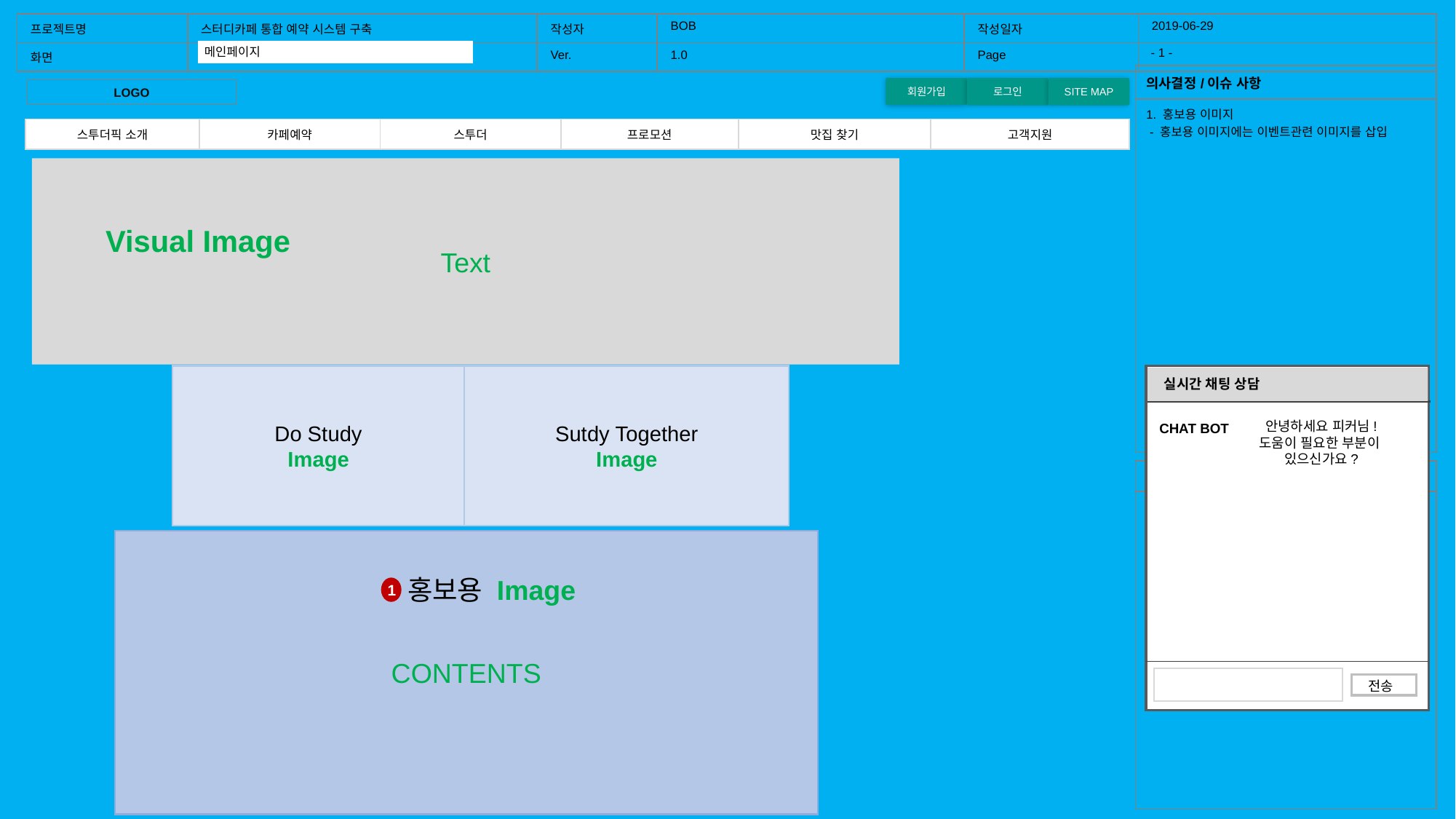

| 프로젝트명 | 스터디카페 통합 예약 시스템 구축 | 작성자 | BOB | 작성일자 | 2019-06-29 |
| --- | --- | --- | --- | --- | --- |
| 화면 |  | Ver. | 1.0 | Page |  |
메인페이지
- 1 -

홈화면
| 의사결정/이슈 사항 |
| --- |
| 1. 홍보용 이미지 - 홍보용 이미지에는 이벤트관련 이미지를 삽입 |
회원가입
로그인
SITE MAP
LOGO
| 스투더픽 소개 | 카페예약 | 스투더 | 프로모션 | 맛집 찾기 | 고객지원 |
| --- | --- | --- | --- | --- | --- |
Text
Visual Image
③
Do Study
Image
Sutdy Together
Image
CONTENTS
홍보용 Image
1

실시간 채팅 상담
안녕하세요 피커님!
도움이 필요한 부분이
있으신가요?

CHAT BOT
| 검토 결과 |
| --- |
|  |

전송